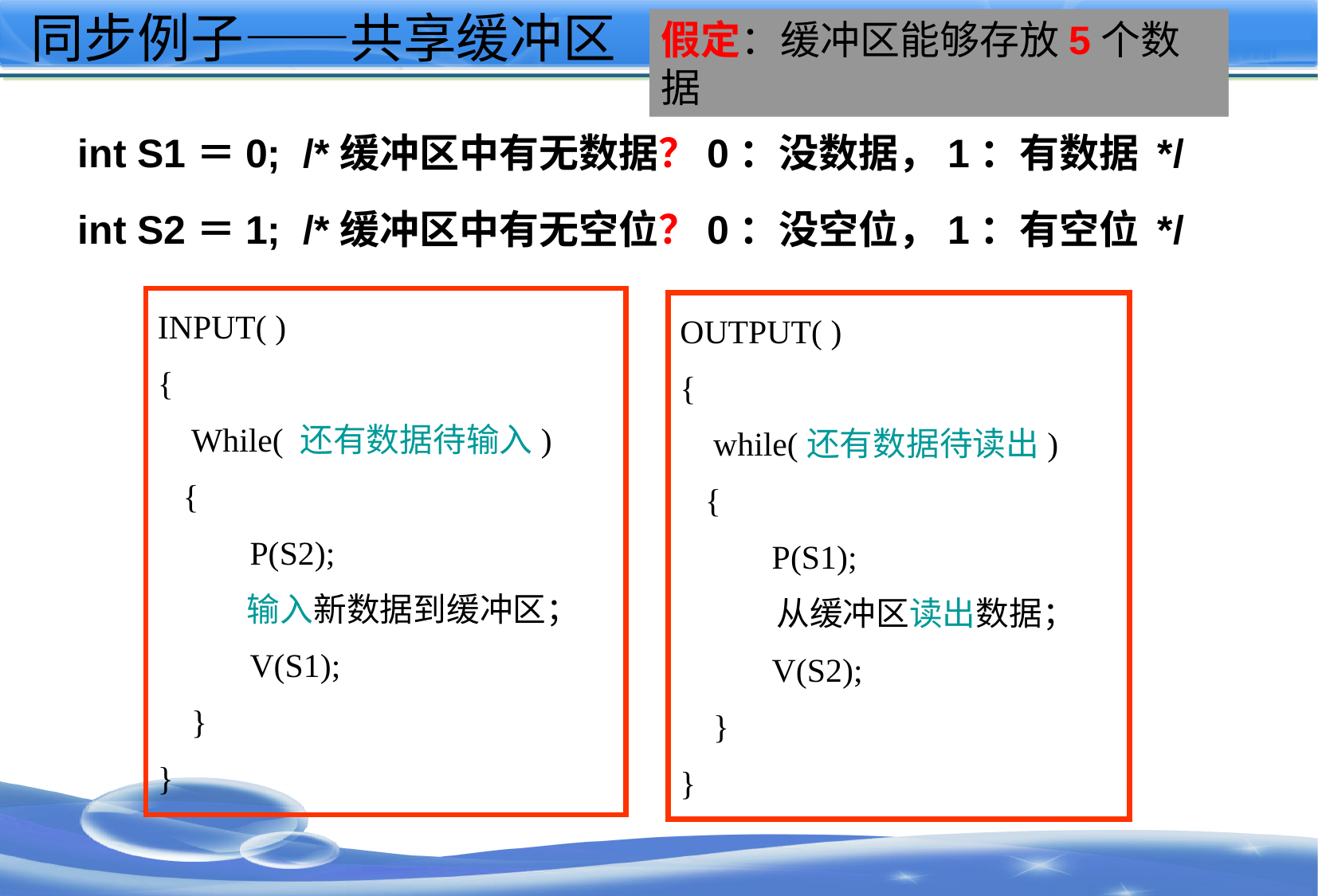

# 同步例子——共享缓冲区
假定：缓冲区只能存放1个数据
假定：缓冲区能够存放5个数据
int S1＝0;  /*缓冲区中有无数据？0：没数据，1：有数据 */
int S2＝1;  /*缓冲区中有无空位？0：没空位，1：有空位 */
INPUT( )
{
    While( 还有数据待输入)
   {
           P(S2);
           输入新数据到缓冲区；
           V(S1);
    }
}
OUTPUT( )
{
    while(还有数据待读出)
   {
           P(S1);
            从缓冲区读出数据；
           V(S2);
    }
}